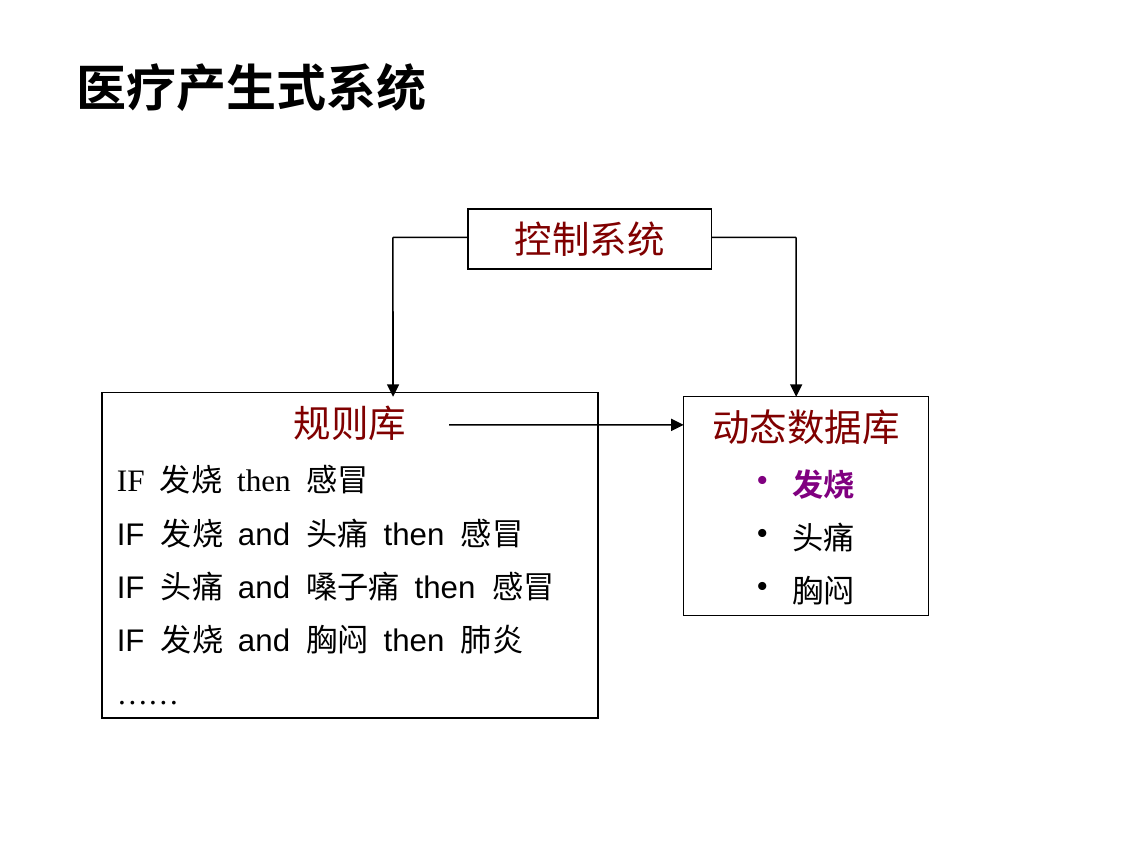

# 医疗产生式系统
控制系统

规则库
IF 发烧 then 感冒
IF 发烧 and 头痛 then 感冒
IF 头痛 and 嗓子痛 then 感冒
IF 发烧 and 胸闷 then 肺炎
……
动态数据库
发烧
头痛
胸闷